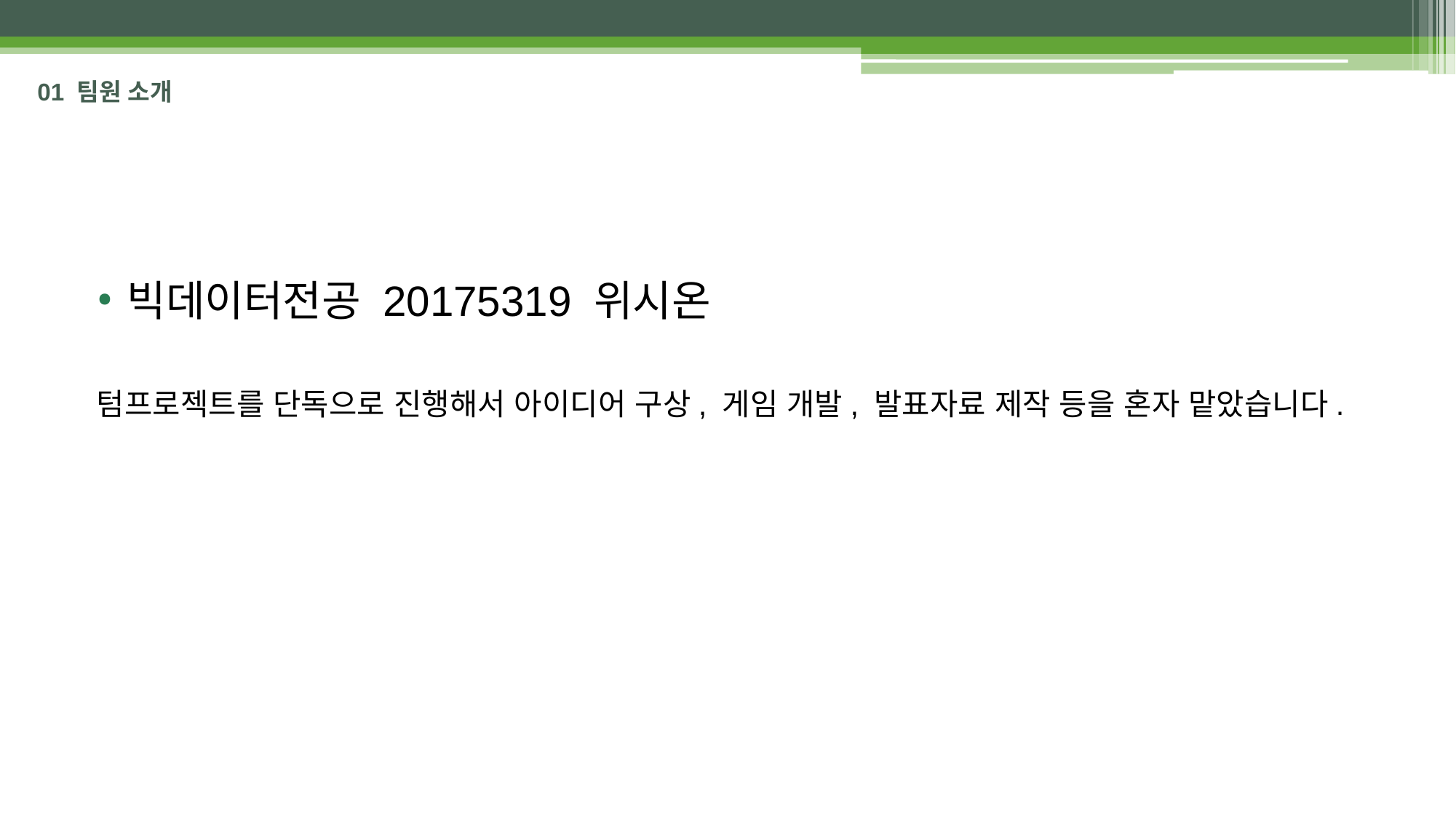

# 01 팀원 소개
빅데이터전공 20175319 위시온

텀프로젝트를 단독으로 진행해서 아이디어 구상, 게임 개발, 발표자료 제작 등을 혼자 맡았습니다.